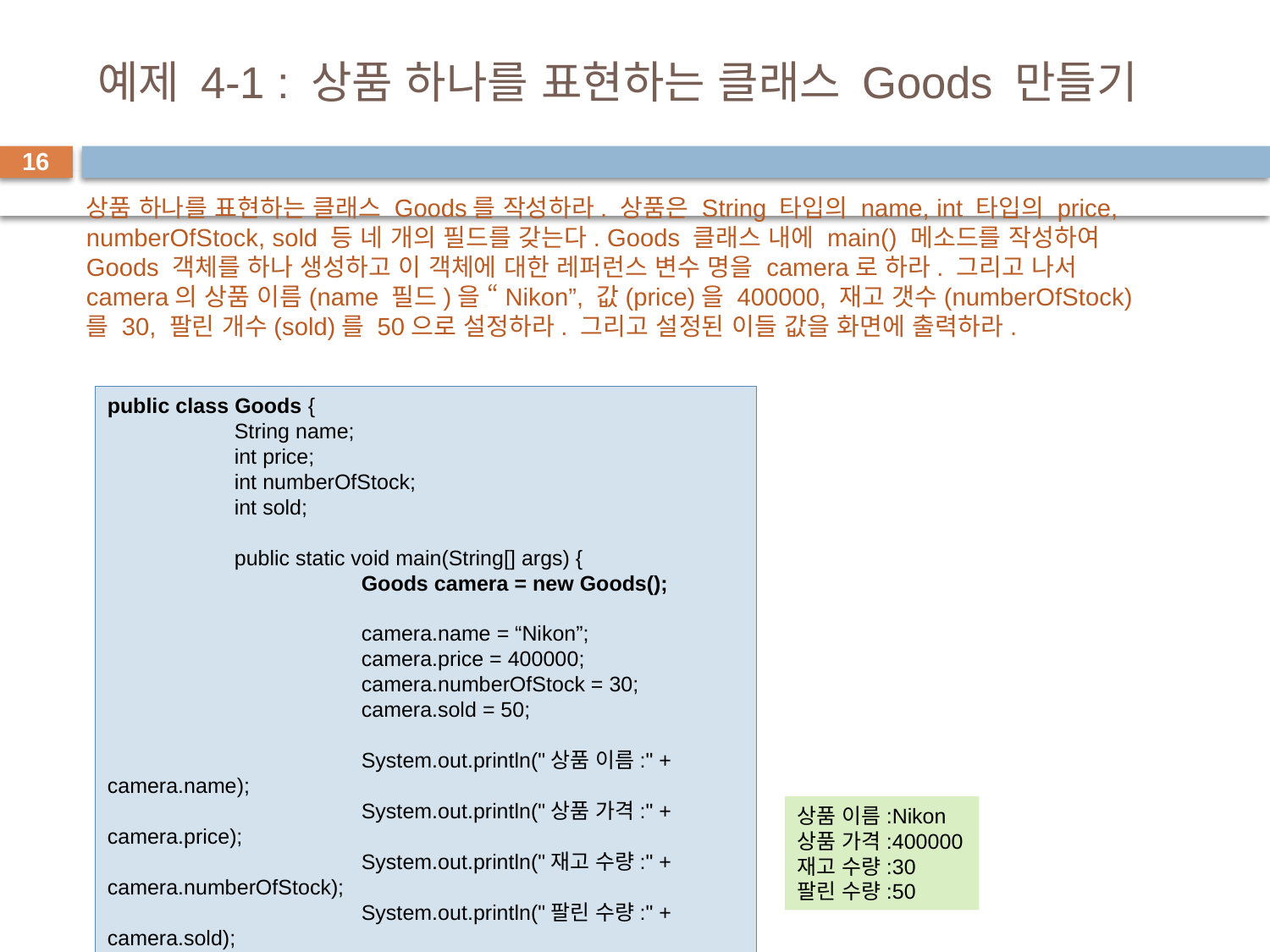

# 예제 4-1 : 상품 하나를 표현하는 클래스 Goods 만들기
16
상품 하나를 표현하는 클래스 Goods를 작성하라. 상품은 String 타입의 name, int 타입의 price, numberOfStock, sold 등 네 개의 필드를 갖는다. Goods 클래스 내에 main() 메소드를 작성하여 Goods 객체를 하나 생성하고 이 객체에 대한 레퍼런스 변수 명을 camera로 하라. 그리고 나서 camera의 상품 이름(name 필드)을 “Nikon”, 값(price)을 400000, 재고 갯수(numberOfStock)를 30, 팔린 개수(sold)를 50으로 설정하라. 그리고 설정된 이들 값을 화면에 출력하라.
public class Goods {
	String name;
	int price;
	int numberOfStock;
	int sold;

	public static void main(String[] args) {
		Goods camera = new Goods();

		camera.name = “Nikon”;
		camera.price = 400000;
		camera.numberOfStock = 30;
		camera.sold = 50;

		System.out.println("상품 이름:" + camera.name);
		System.out.println("상품 가격:" + camera.price);
		System.out.println("재고 수량:" + camera.numberOfStock);
		System.out.println("팔린 수량:" + camera.sold);
	}
}
상품 이름:Nikon
상품 가격:400000
재고 수량:30
팔린 수량:50